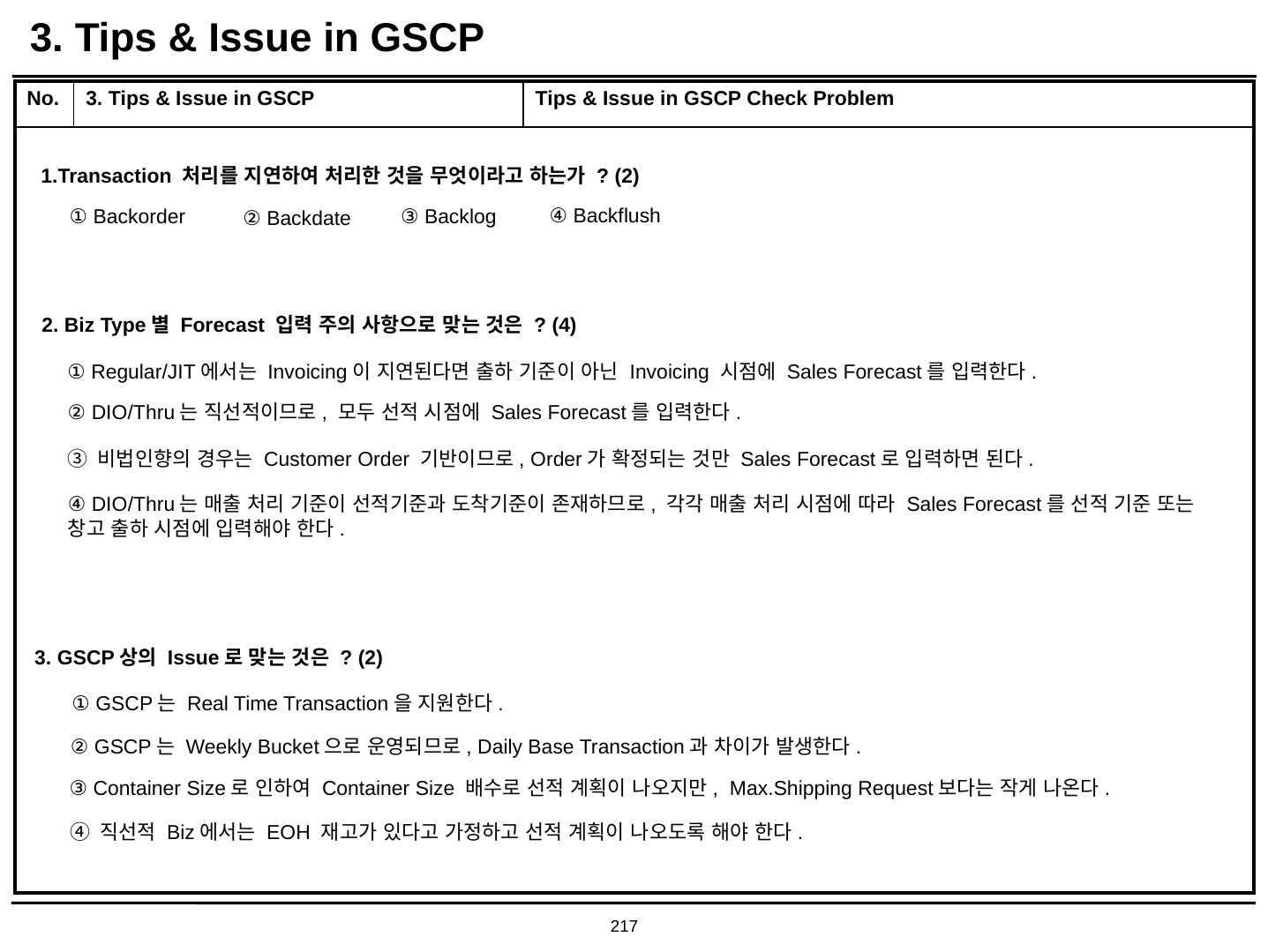

# 3. Tips & Issue in GSCP
| No. | 3. Tips & Issue in GSCP | Tips & Issue in GSCP Check Problem |
| --- | --- | --- |
|  |  |  |
1.Transaction 처리를 지연하여 처리한 것을 무엇이라고 하는가 ? (2)
④ Backflush
① Backorder
③ Backlog
② Backdate
2. Biz Type별 Forecast 입력 주의 사항으로 맞는 것은 ? (4)
① Regular/JIT에서는 Invoicing이 지연된다면 출하 기준이 아닌 Invoicing 시점에 Sales Forecast를 입력한다.
② DIO/Thru는 직선적이므로, 모두 선적 시점에 Sales Forecast를 입력한다.
③ 비법인향의 경우는 Customer Order 기반이므로, Order가 확정되는 것만 Sales Forecast로 입력하면 된다.
④ DIO/Thru는 매출 처리 기준이 선적기준과 도착기준이 존재하므로, 각각 매출 처리 시점에 따라 Sales Forecast를 선적 기준 또는 창고 출하 시점에 입력해야 한다.
3. GSCP상의 Issue로 맞는 것은 ? (2)
① GSCP는 Real Time Transaction을 지원한다.
② GSCP는 Weekly Bucket으로 운영되므로, Daily Base Transaction과 차이가 발생한다.
③ Container Size로 인하여 Container Size 배수로 선적 계획이 나오지만,  Max.Shipping Request보다는 작게 나온다.
④ 직선적 Biz에서는 EOH 재고가 있다고 가정하고 선적 계획이 나오도록 해야 한다.
217